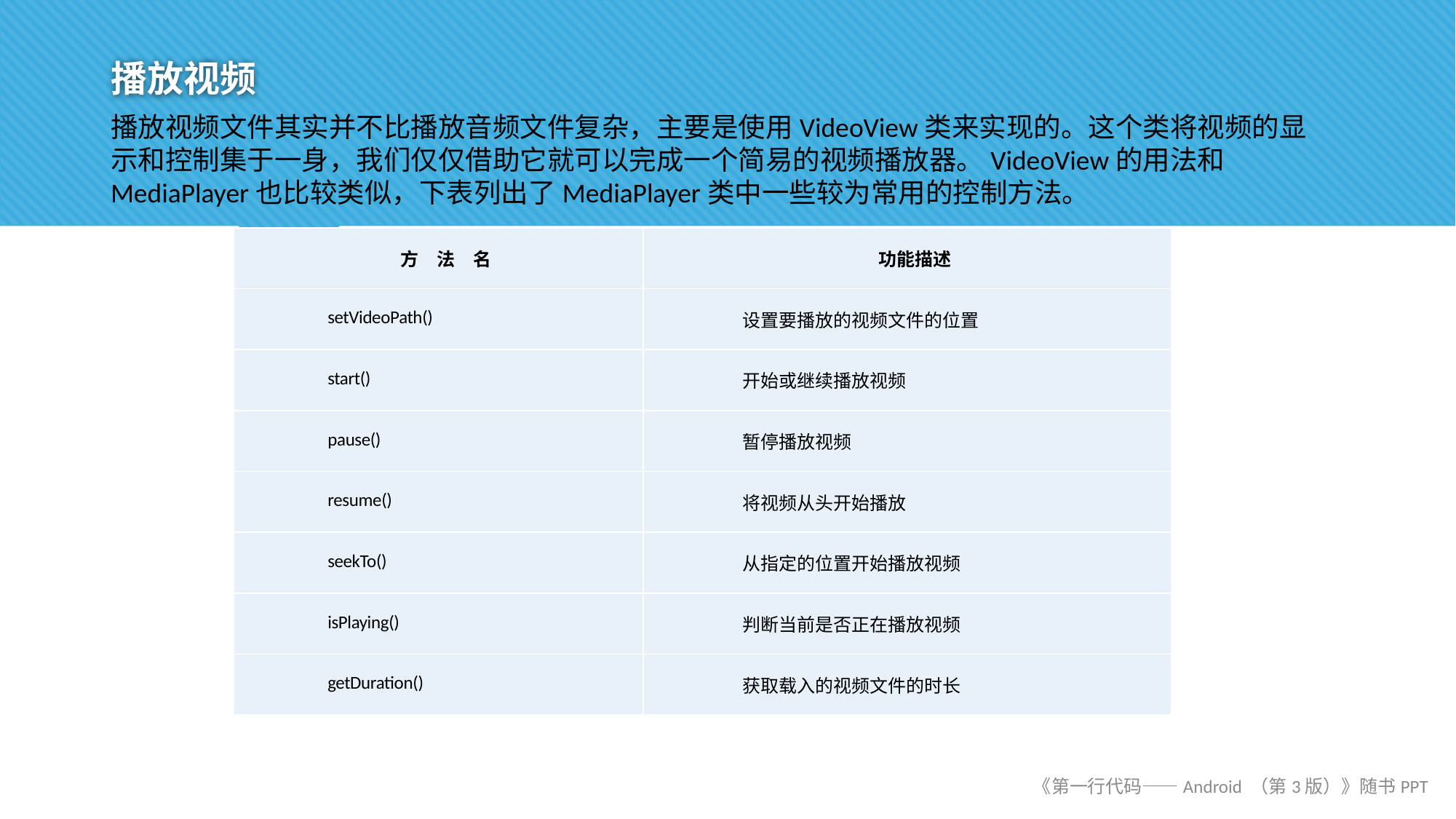

# 播放视频
播放视频文件其实并不比播放音频文件复杂，主要是使用VideoView类来实现的。这个类将视频的显示和控制集于一身，我们仅仅借助它就可以完成一个简易的视频播放器。VideoView的用法和MediaPlayer也比较类似，下表列出了MediaPlayer类中一些较为常用的控制方法。
| 方　法　名 | 功能描述 |
| --- | --- |
| setVideoPath() | 设置要播放的视频文件的位置 |
| start() | 开始或继续播放视频 |
| pause() | 暂停播放视频 |
| resume() | 将视频从头开始播放 |
| seekTo() | 从指定的位置开始播放视频 |
| isPlaying() | 判断当前是否正在播放视频 |
| getDuration() | 获取载入的视频文件的时长 |